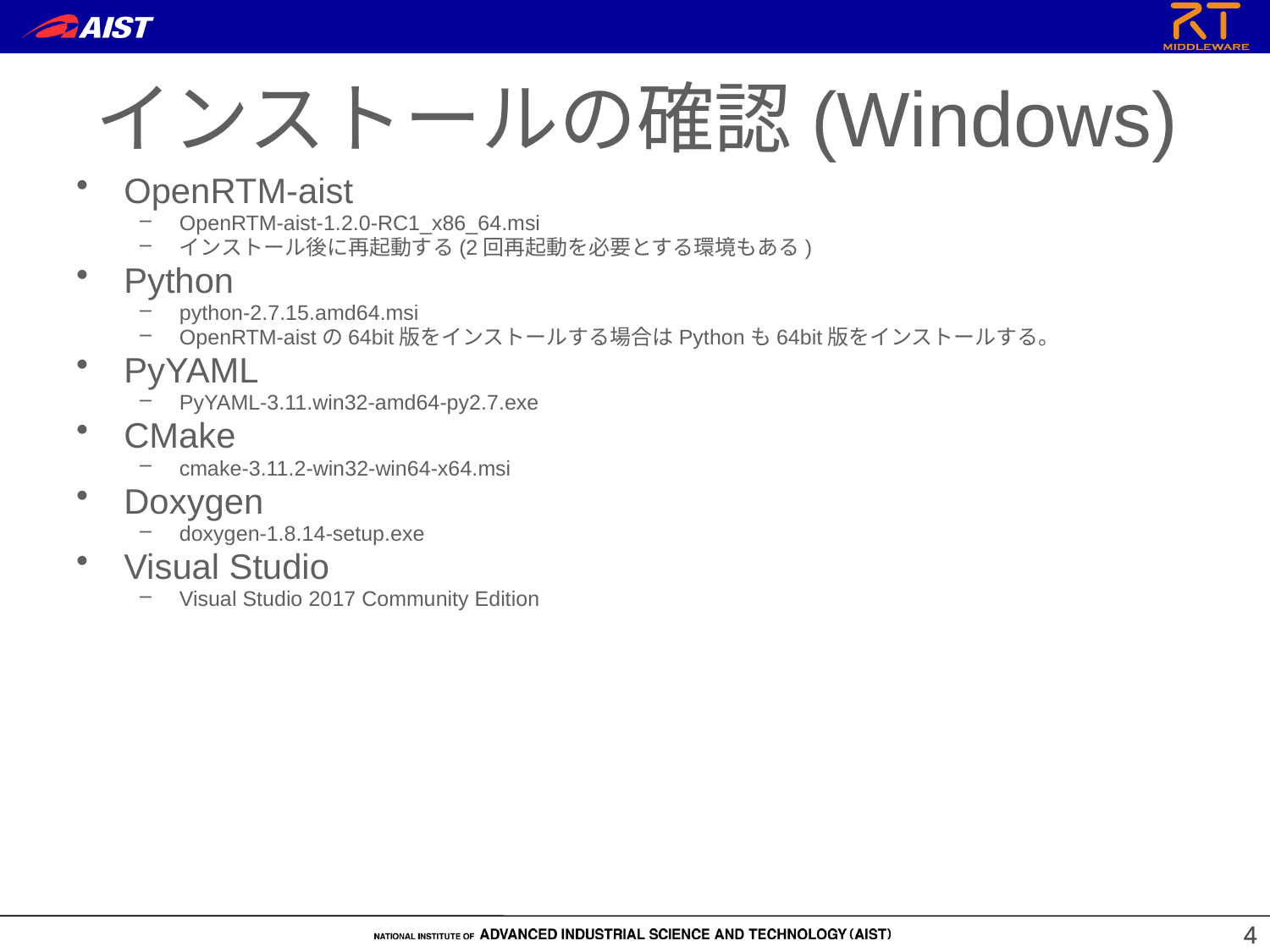

インストールの確認(Windows)
OpenRTM-aist
OpenRTM-aist-1.2.0-RC1_x86_64.msi
インストール後に再起動する(2回再起動を必要とする環境もある)
Python
python-2.7.15.amd64.msi
OpenRTM-aistの64bit版をインストールする場合はPythonも64bit版をインストールする。
PyYAML
PyYAML-3.11.win32-amd64-py2.7.exe
CMake
cmake-3.11.2-win32-win64-x64.msi
Doxygen
doxygen-1.8.14-setup.exe
Visual Studio
Visual Studio 2017 Community Edition
4
4